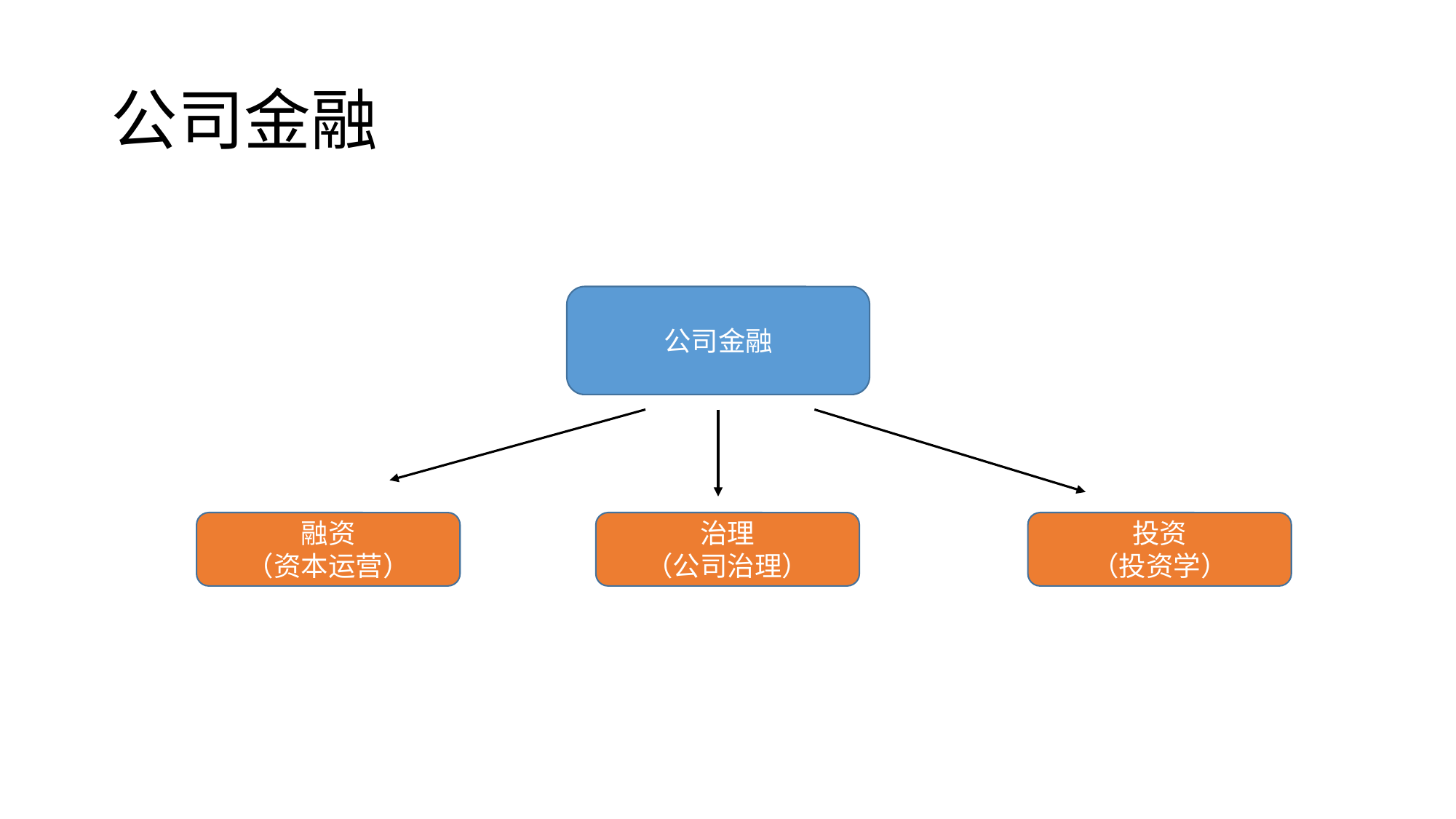

# 公司金融
公司金融

治理
（公司治理）
投资
（投资学）
融资
（资本运营）